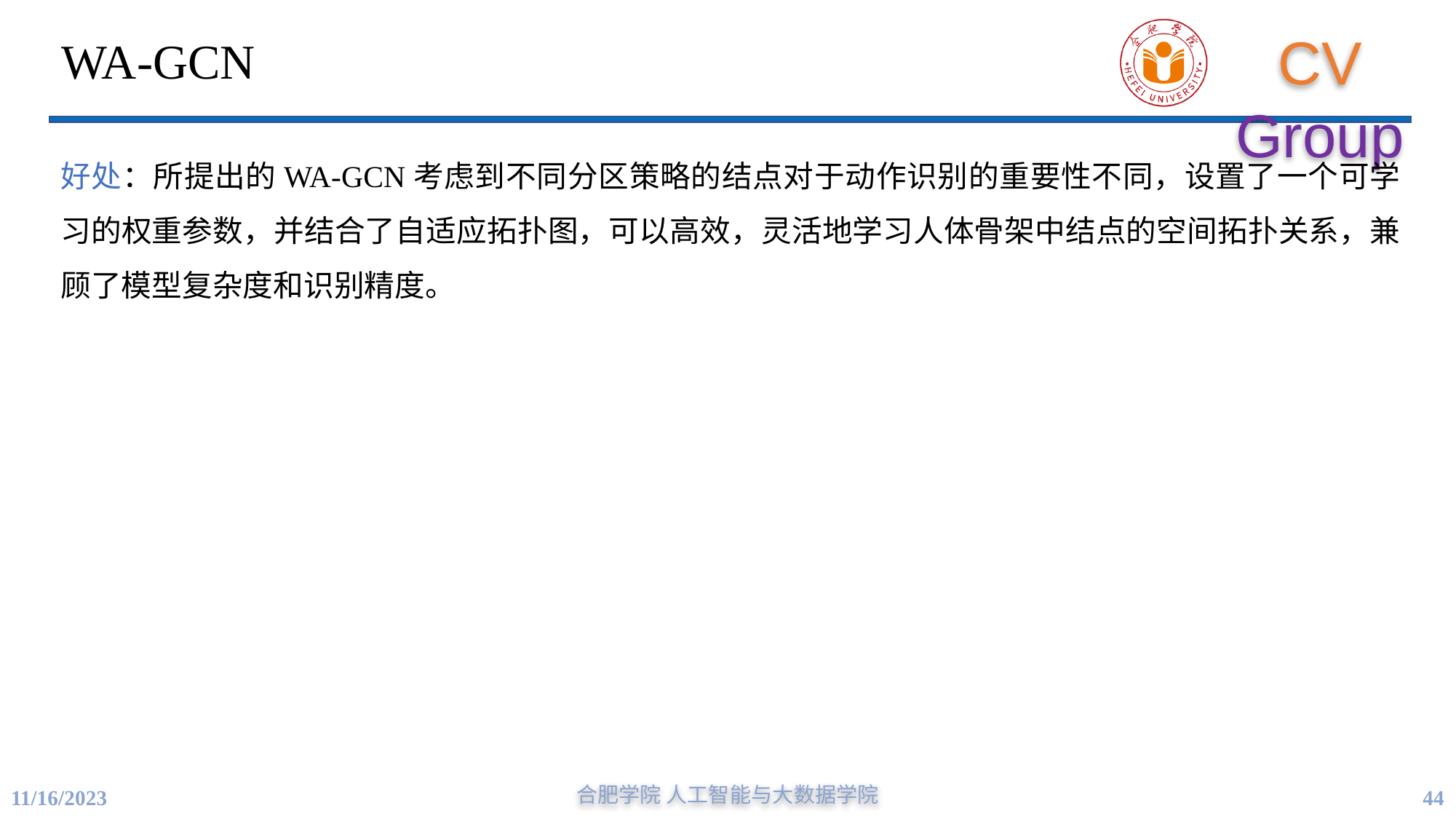

# WA-GCN
好处：所提出的WA-GCN考虑到不同分区策略的结点对于动作识别的重要性不同，设置了一个可学习的权重参数，并结合了自适应拓扑图，可以高效，灵活地学习人体骨架中结点的空间拓扑关系，兼顾了模型复杂度和识别精度。

合肥学院 人工智能与大数据学院
44
11/16/2023